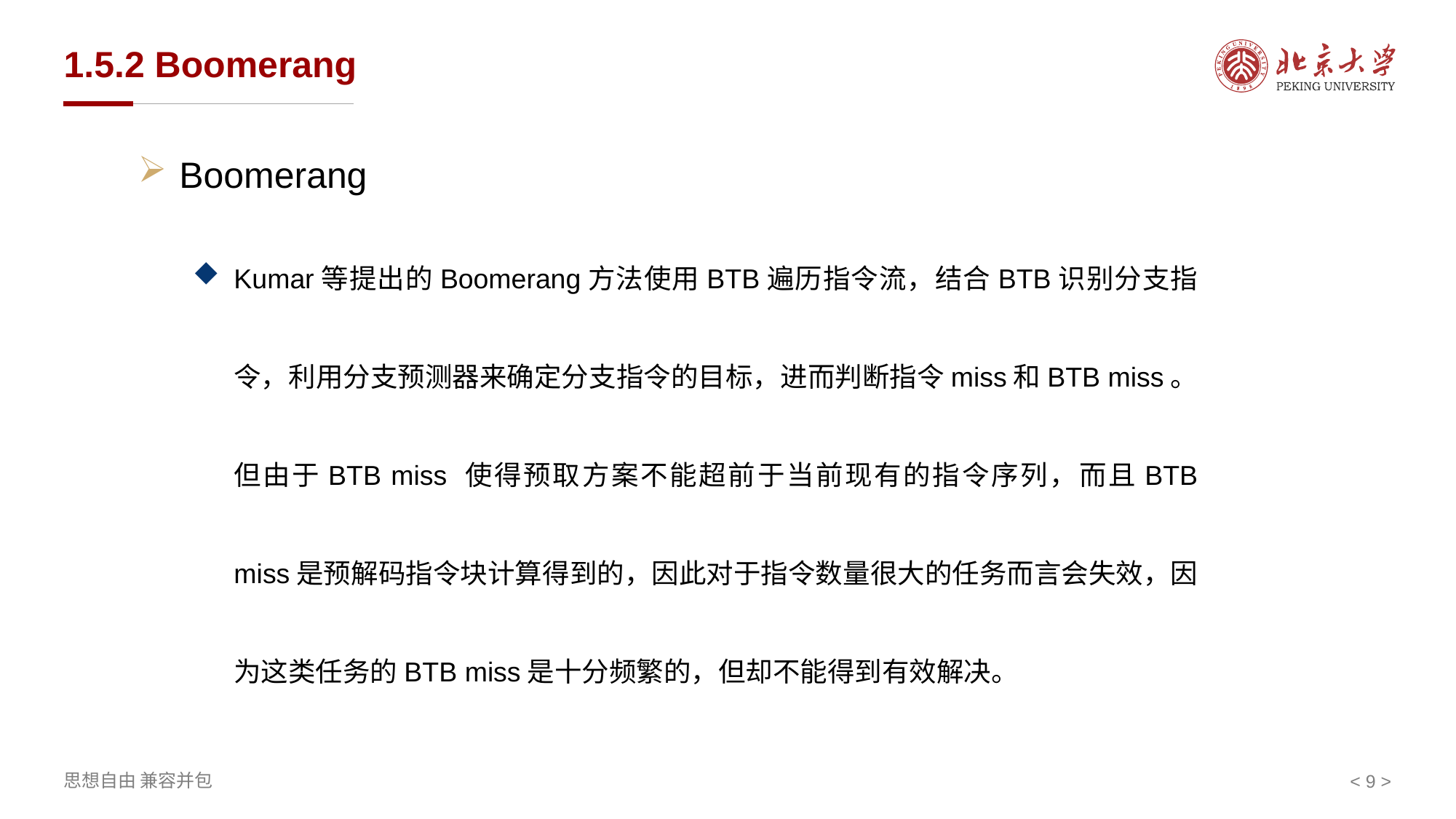

# 1.5.2 Boomerang
Boomerang
Kumar等提出的Boomerang方法使用BTB遍历指令流，结合BTB识别分支指令，利用分支预测器来确定分支指令的目标，进而判断指令miss和BTB miss。但由于BTB miss 使得预取方案不能超前于当前现有的指令序列，而且BTB miss是预解码指令块计算得到的，因此对于指令数量很大的任务而言会失效，因为这类任务的BTB miss是十分频繁的，但却不能得到有效解决。
< 9 >